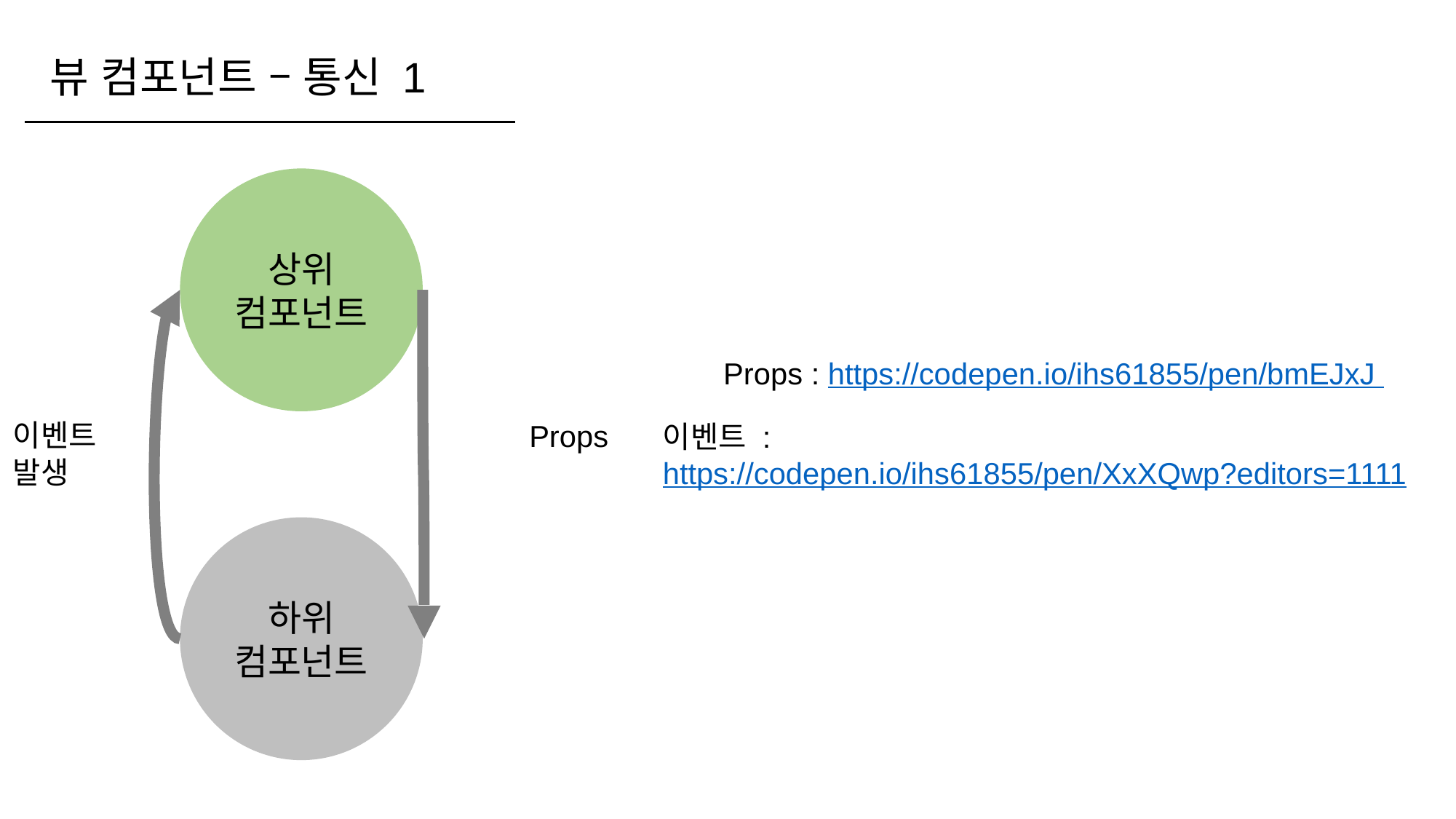

뷰 컴포넌트 – 통신 1
상위
컴포넌트
Props : https://codepen.io/ihs61855/pen/bmEJxJ
이벤트
발생
Props
이벤트 : https://codepen.io/ihs61855/pen/XxXQwp?editors=1111
하위
컴포넌트